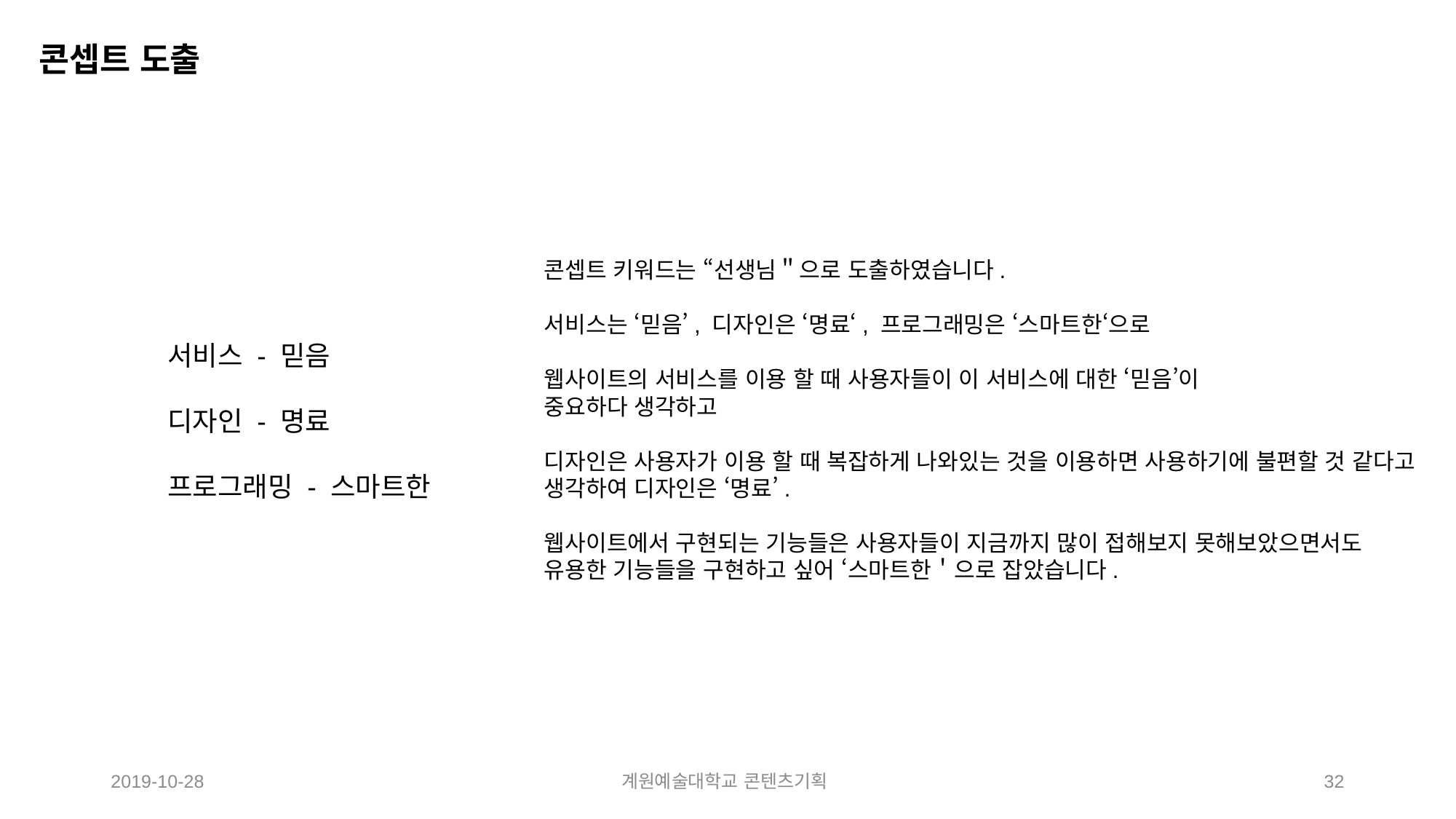

콘셉트 도출
콘셉트 키워드는 “선생님＂으로 도출하였습니다.

서비스는 ‘믿음’, 디자인은 ‘명료‘, 프로그래밍은 ‘스마트한‘으로

웹사이트의 서비스를 이용 할 때 사용자들이 이 서비스에 대한 ‘믿음’이
중요하다 생각하고

디자인은 사용자가 이용 할 때 복잡하게 나와있는 것을 이용하면 사용하기에 불편할 것 같다고 생각하여 디자인은 ‘명료’.

웹사이트에서 구현되는 기능들은 사용자들이 지금까지 많이 접해보지 못해보았으면서도 유용한 기능들을 구현하고 싶어 ‘스마트한＇으로 잡았습니다.
서비스 - 믿음

디자인 - 명료

프로그래밍 - 스마트한
2019-10-28
계원예술대학교 콘텐츠기획
32